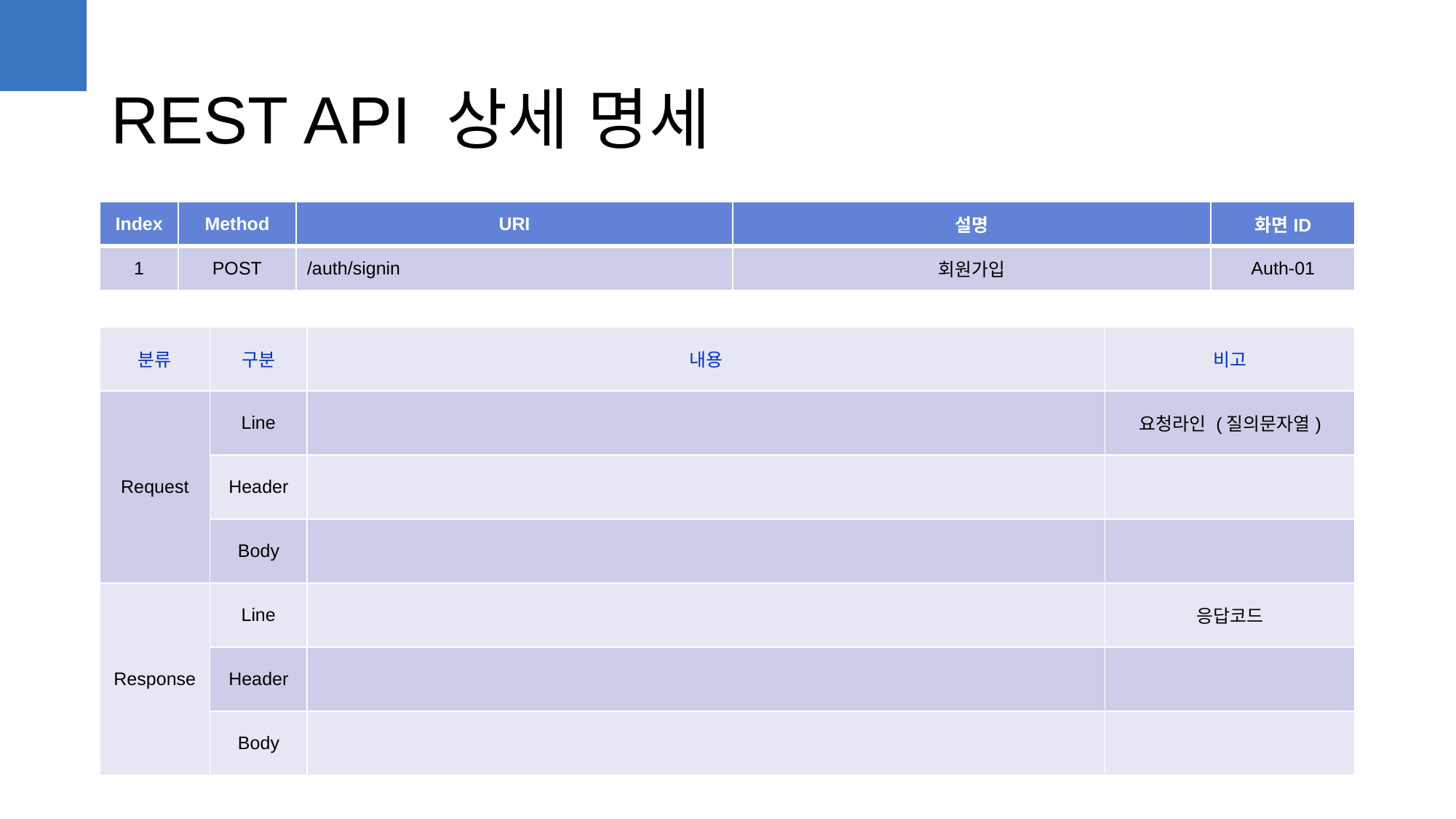

REST API 상세 명세
| Index | Method | URI | 설명 | 화면ID |
| --- | --- | --- | --- | --- |
| 1 | POST | /auth/signin | 회원가입 | Auth-01 |
| 분류 | 구분 | 내용 | 비고 |
| --- | --- | --- | --- |
| Request | Line |  | 요청라인 (질의문자열) |
|  | Header |  |  |
|  | Body |  |  |
| Response | Line |  | 응답코드 |
|  | Header |  |  |
|  | Body |  |  |